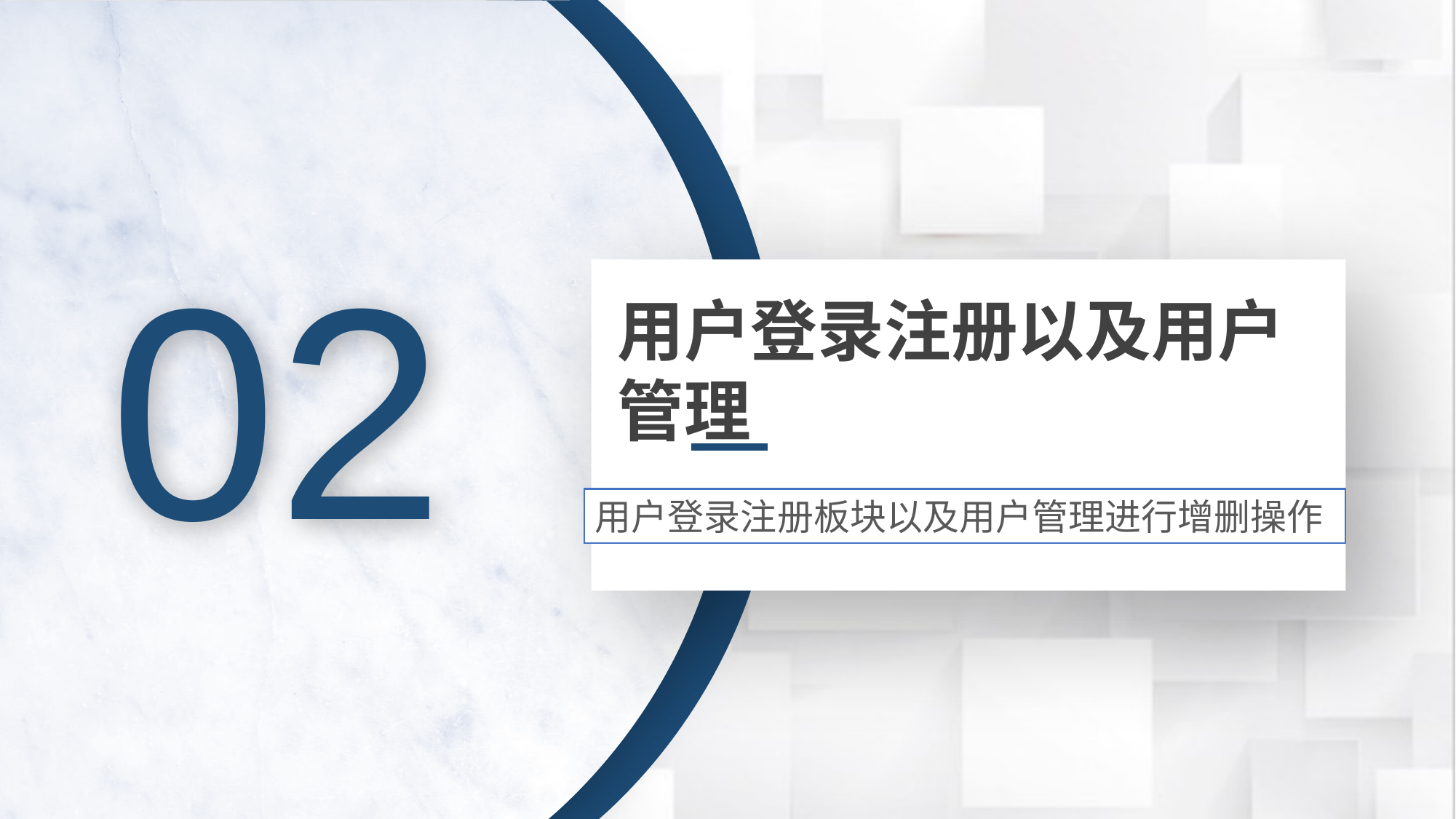

02

用户登录注册以及用户管理
用户登录注册板块以及用户管理进行增删操作